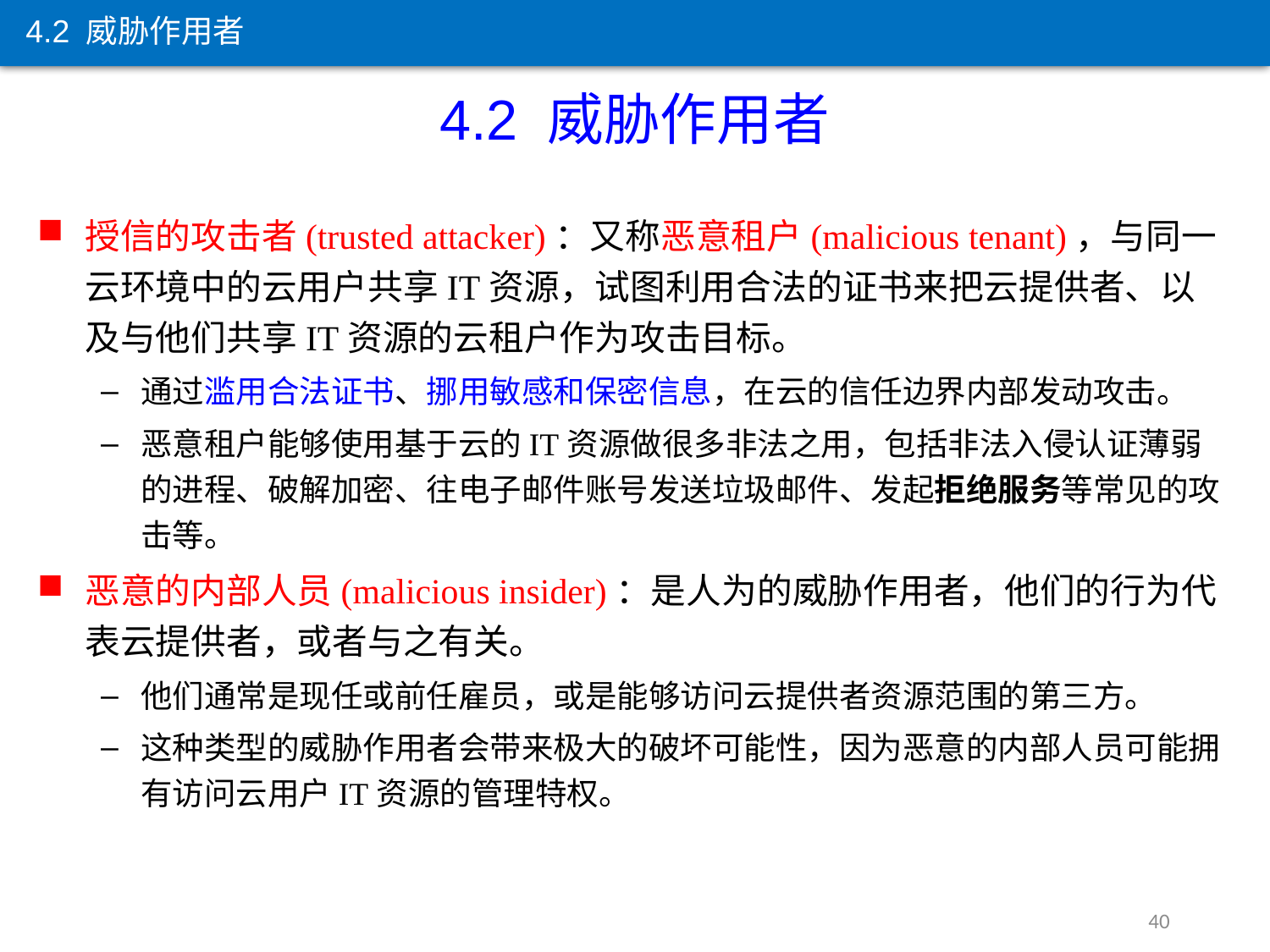

4.2 威胁作用者
4.2 威胁作用者
授信的攻击者(trusted attacker)：又称恶意租户(malicious tenant)，与同一云环境中的云用户共享IT资源，试图利用合法的证书来把云提供者、以及与他们共享IT资源的云租户作为攻击目标。
通过滥用合法证书、挪用敏感和保密信息，在云的信任边界内部发动攻击。
恶意租户能够使用基于云的IT资源做很多非法之用，包括非法入侵认证薄弱的进程、破解加密、往电子邮件账号发送垃圾邮件、发起拒绝服务等常见的攻击等。
恶意的内部人员(malicious insider)：是人为的威胁作用者，他们的行为代表云提供者，或者与之有关。
他们通常是现任或前任雇员，或是能够访问云提供者资源范围的第三方。
这种类型的威胁作用者会带来极大的破坏可能性，因为恶意的内部人员可能拥有访问云用户IT资源的管理特权。
40